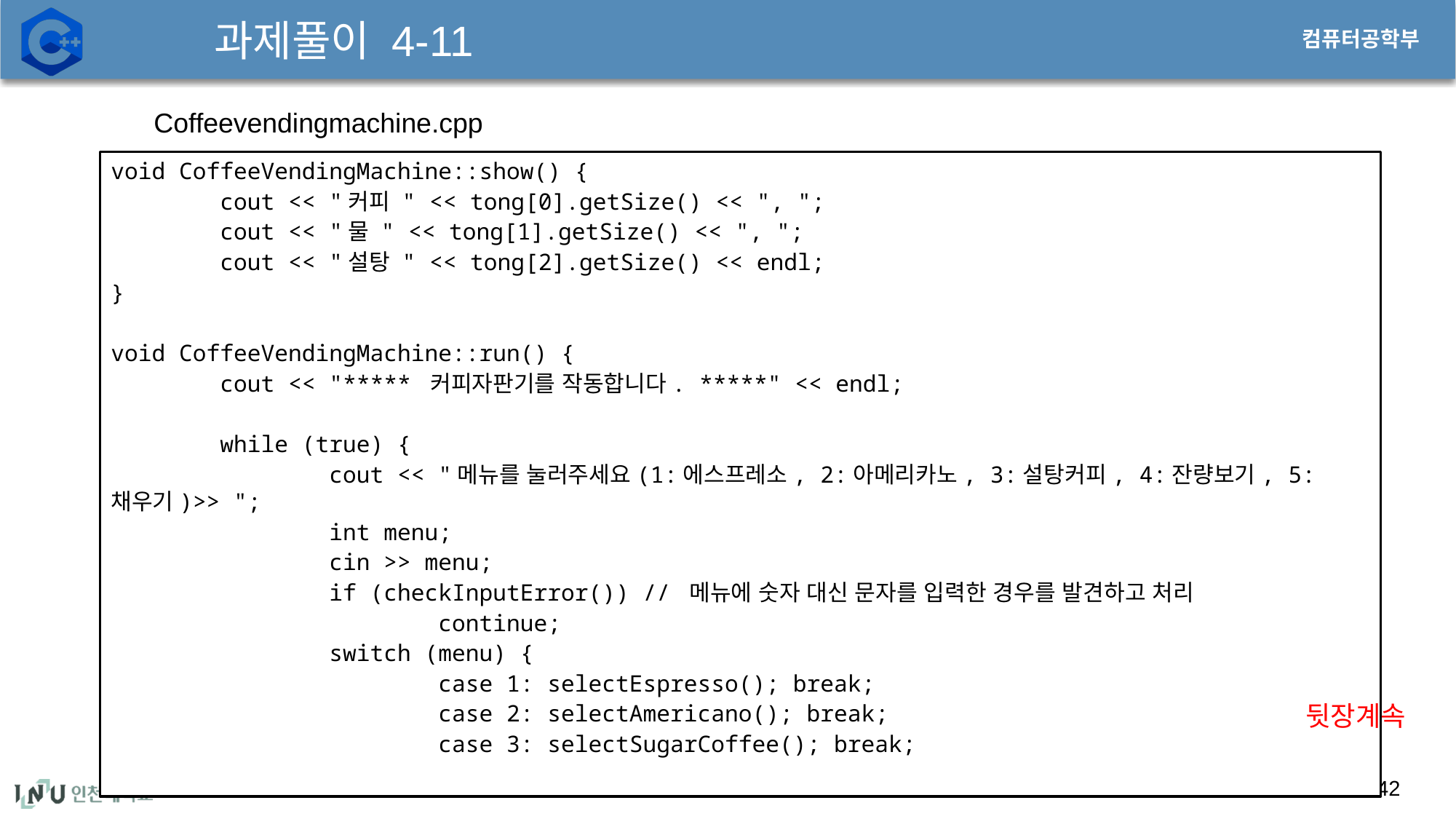

# 과제풀이 4-11
Coffeevendingmachine.cpp
void CoffeeVendingMachine::show() {
	cout << "커피 " << tong[0].getSize() << ", ";
	cout << "물 " << tong[1].getSize() << ", ";
	cout << "설탕 " << tong[2].getSize() << endl;
}

void CoffeeVendingMachine::run() {
	cout << "***** 커피자판기를 작동합니다. *****" << endl;

	while (true) {
		cout << "메뉴를 눌러주세요(1:에스프레소, 2:아메리카노, 3:설탕커피, 4:잔량보기, 5:채우기)>> ";
		int menu;
		cin >> menu;
		if (checkInputError()) // 메뉴에 숫자 대신 문자를 입력한 경우를 발견하고 처리
			continue;
		switch (menu) {
			case 1: selectEspresso(); break;
			case 2: selectAmericano(); break;
			case 3: selectSugarCoffee(); break;

뒷장계속